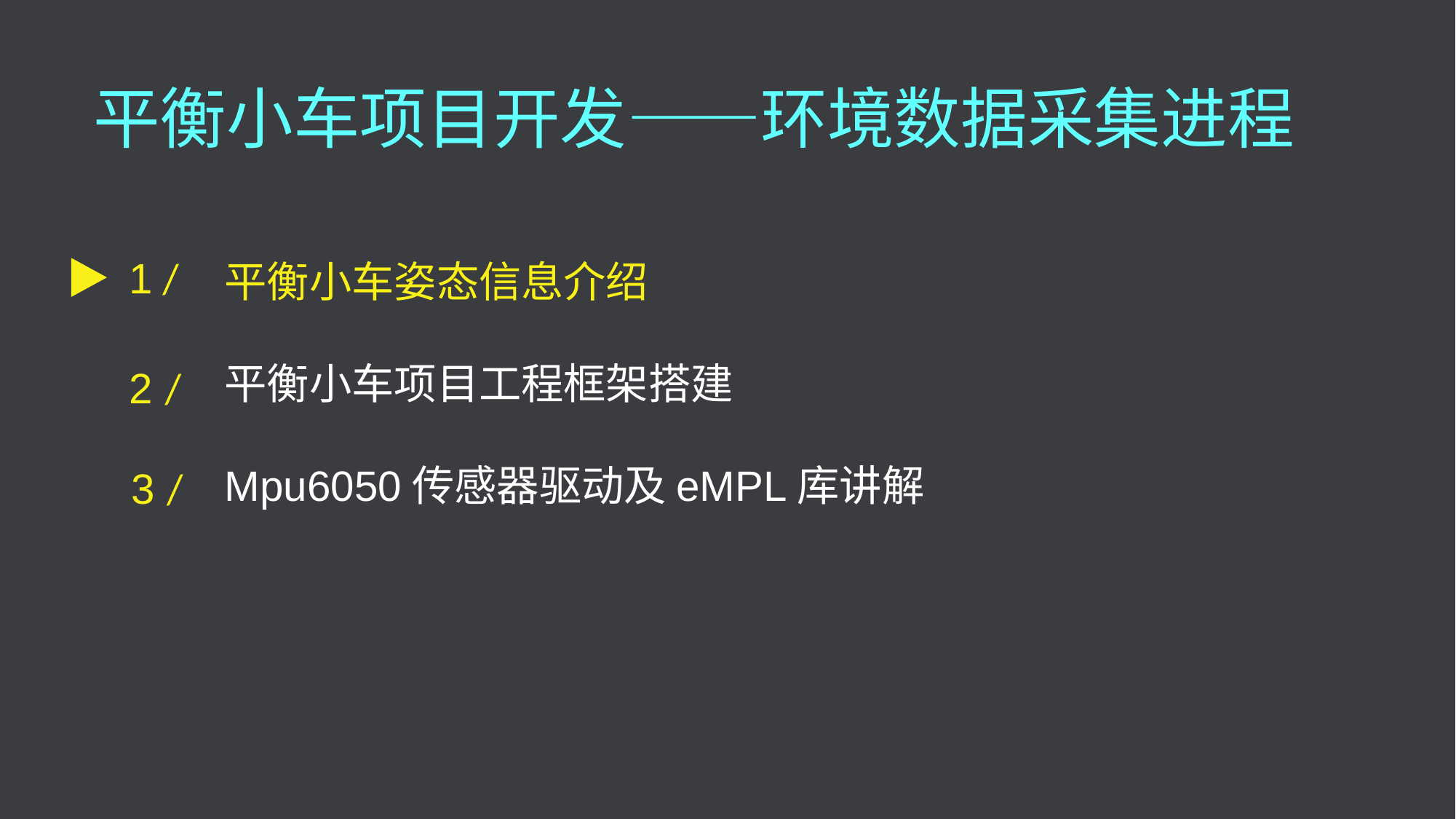

平衡小车项目开发——环境数据采集进程
1 /
平衡小车姿态信息介绍

平衡小车项目工程框架搭建

Mpu6050传感器驱动及eMPL库讲解

2 /
3 /